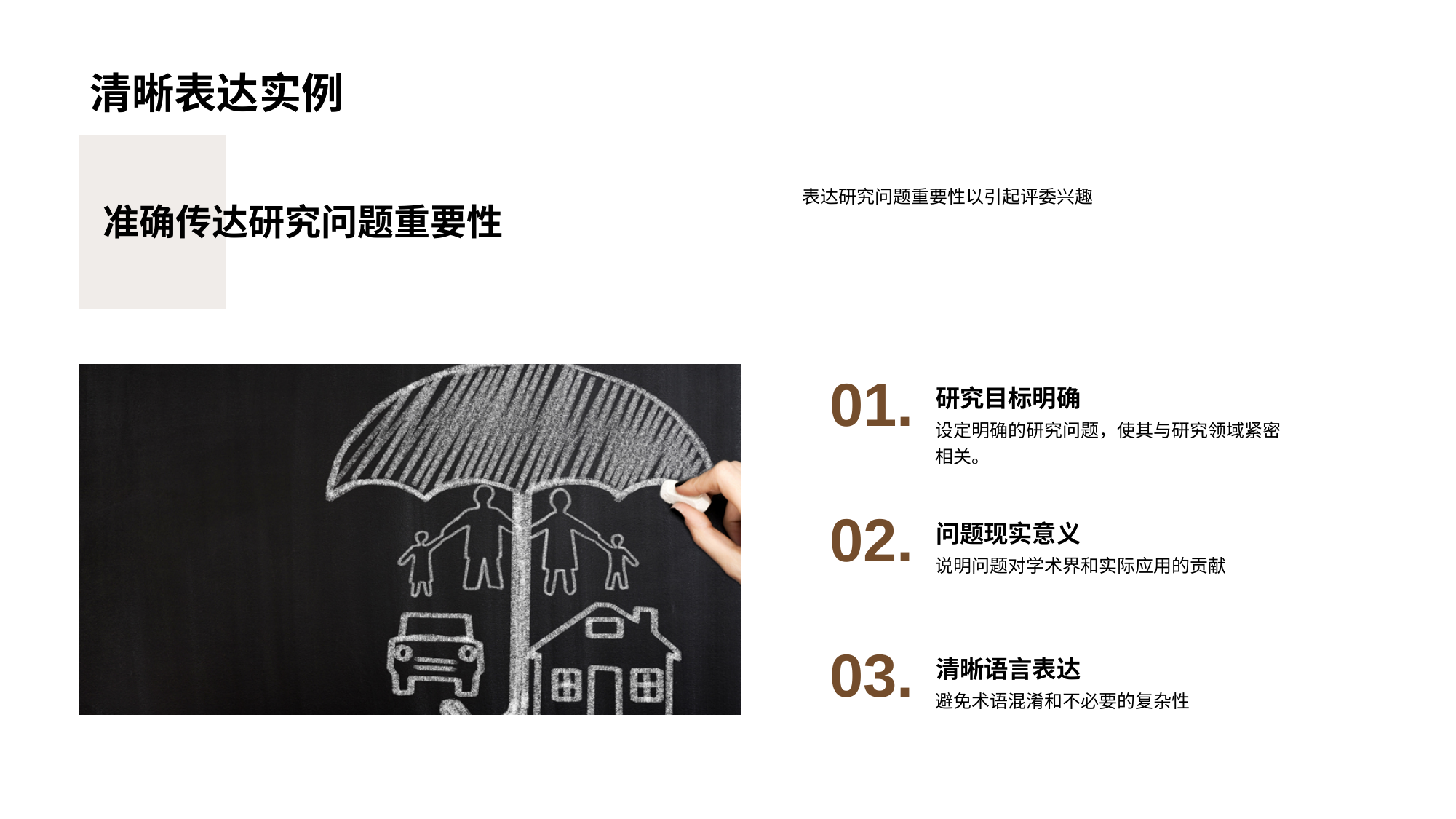

# 清晰表达实例

表达研究问题重要性以引起评委兴趣
准确传达研究问题重要性
01.
研究目标明确
设定明确的研究问题，使其与研究领域紧密相关。

02.
问题现实意义
说明问题对学术界和实际应用的贡献
03.
清晰语言表达
避免术语混淆和不必要的复杂性